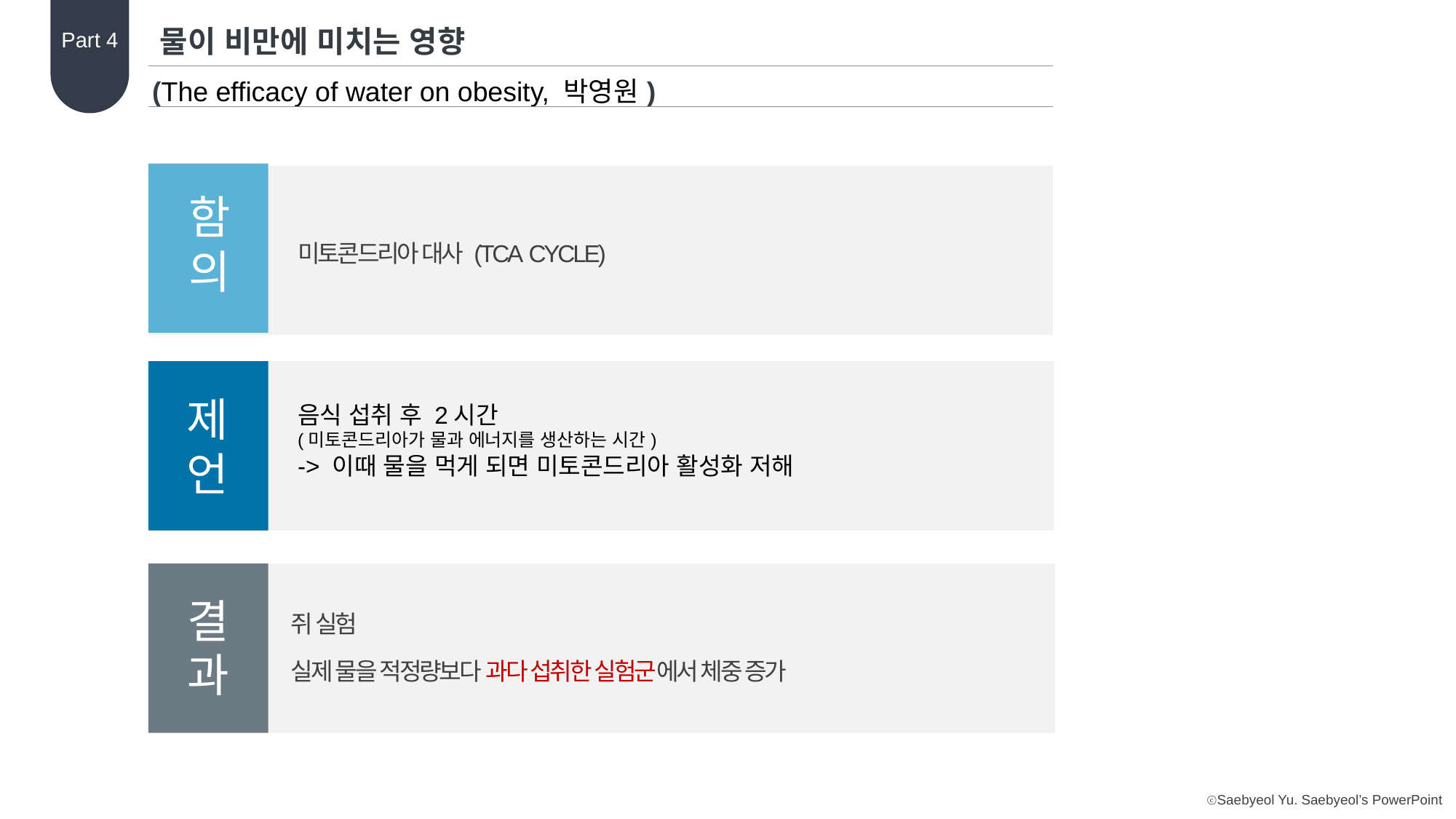

물이 비만에 미치는 영향
Part 4
| (The efficacy of water on obesity, 박영원) |
| --- |

함의
미토콘드리아 대사 (TCA  CYCLE)

제언
음식 섭취 후 2시간
(미토콘드리아가 물과 에너지를 생산하는 시간)
-> 이때 물을 먹게 되면 미토콘드리아 활성화 저해

결과
쥐 실험

실제 물을 적정량보다 과다 섭취한 실험군에서 체중 증가